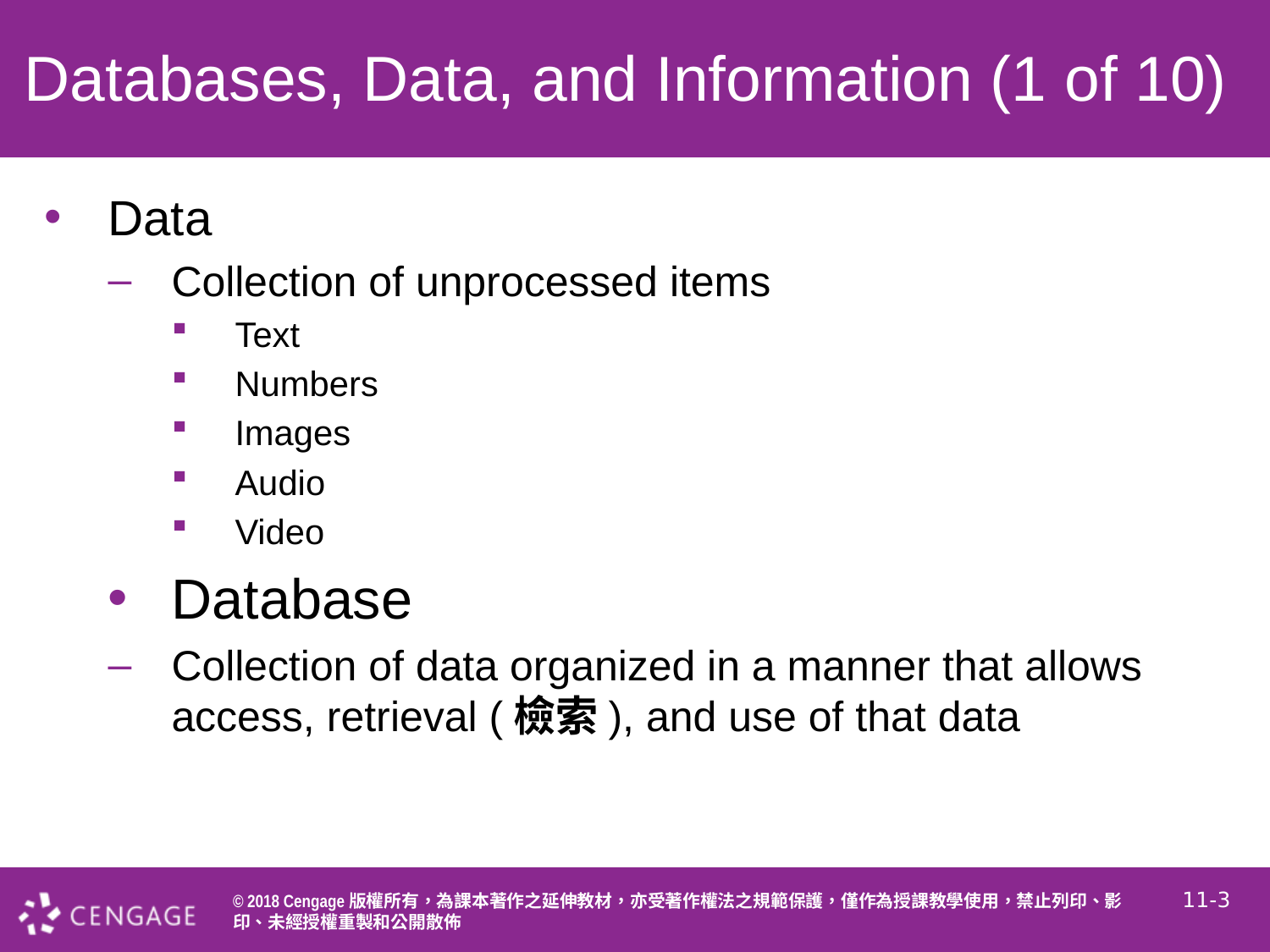

# Databases, Data, and Information (1 of 10)
Data
Collection of unprocessed items
Text
Numbers
Images
Audio
Video
Database
Collection of data organized in a manner that allows access, retrieval (檢索), and use of that data